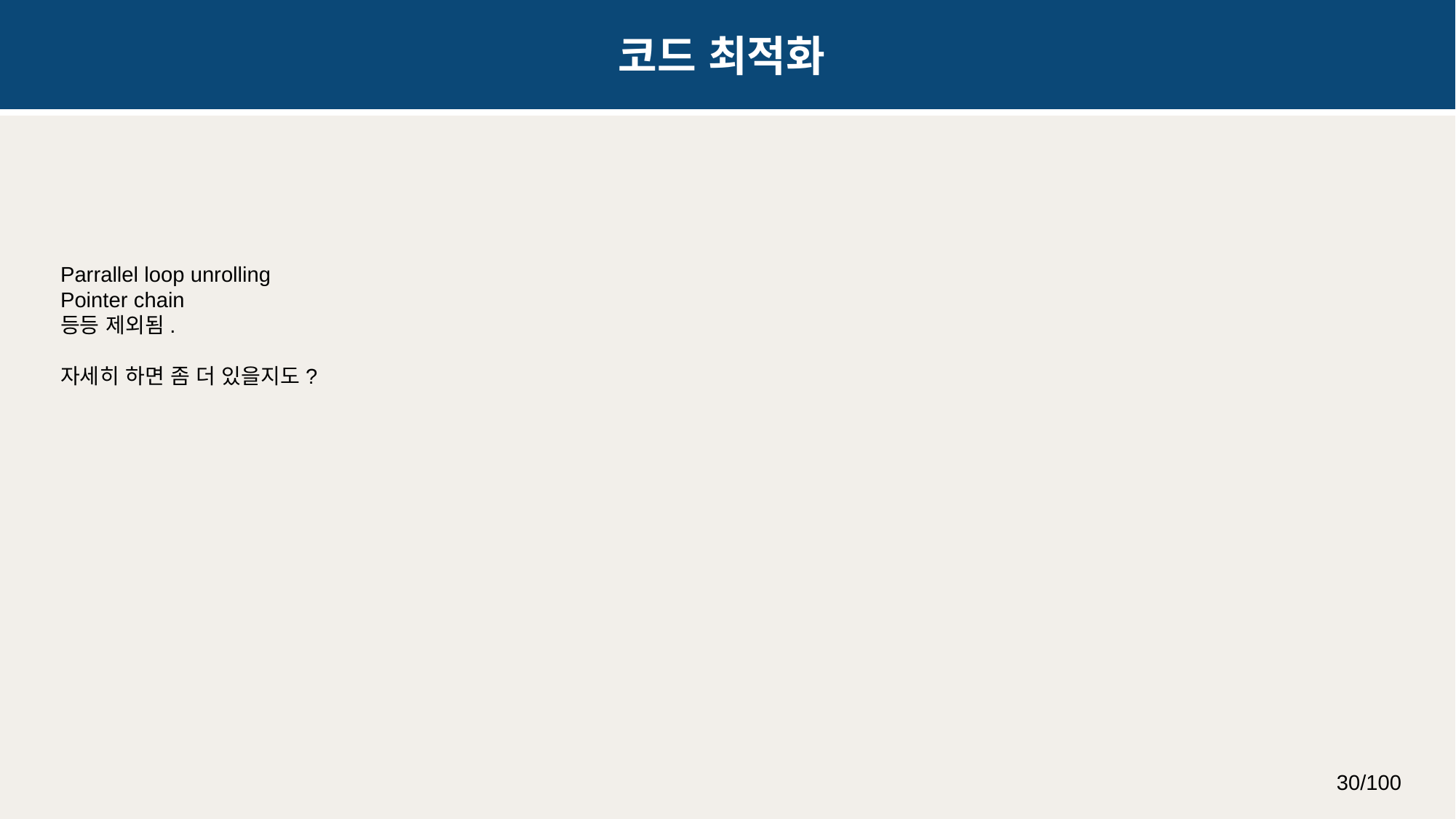

코드 최적화
Parrallel loop unrolling
Pointer chain
등등 제외됨.

자세히 하면 좀 더 있을지도?